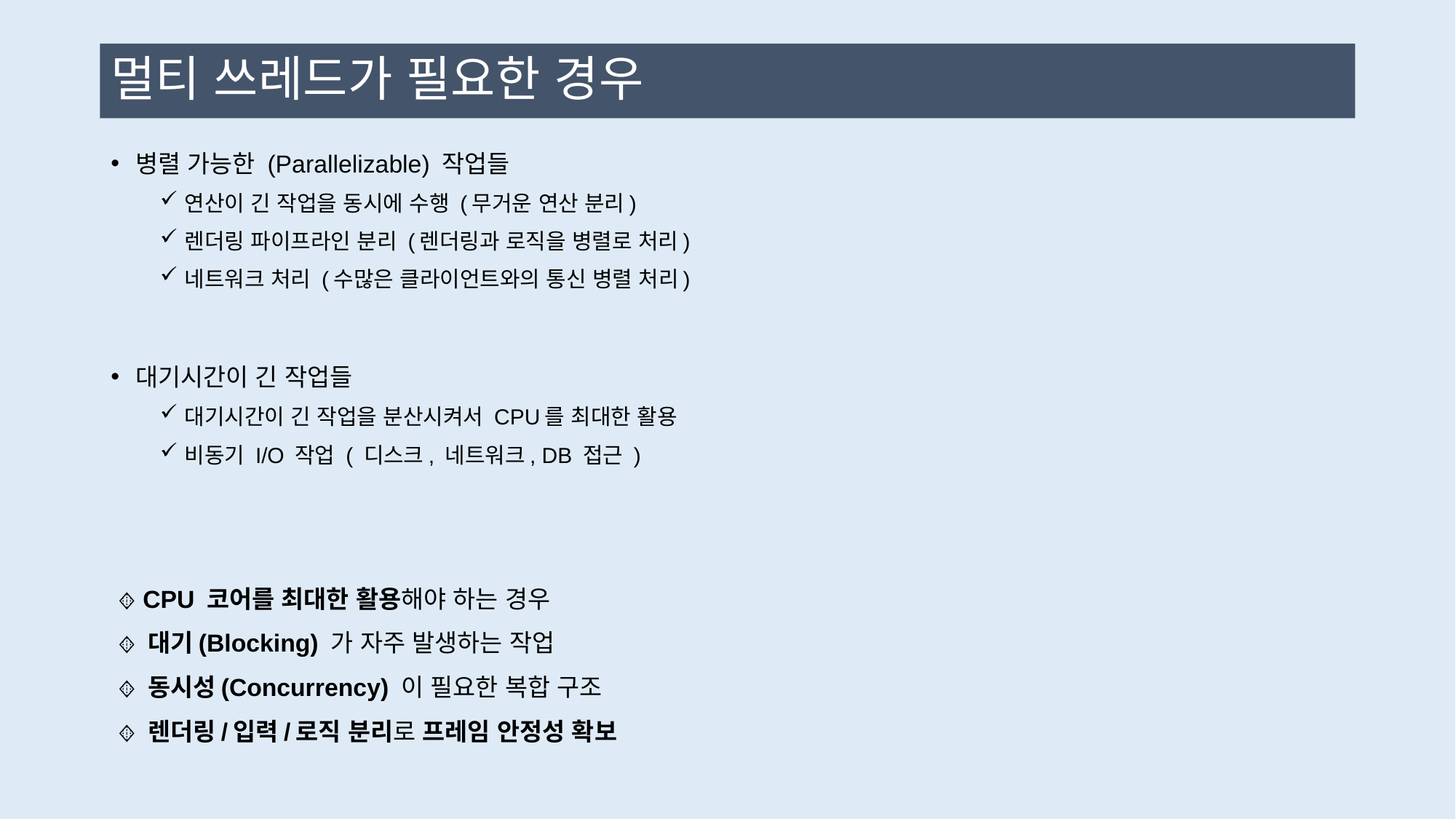

# 멀티 쓰레드가 필요한 경우
병렬 가능한 (Parallelizable) 작업들
연산이 긴 작업을 동시에 수행 (무거운 연산 분리)
렌더링 파이프라인 분리 (렌더링과 로직을 병렬로 처리)
네트워크 처리 (수많은 클라이언트와의 통신 병렬 처리)

대기시간이 긴 작업들
대기시간이 긴 작업을 분산시켜서 CPU를 최대한 활용
비동기 I/O 작업 ( 디스크, 네트워크, DB 접근 )

 🔸 CPU 코어를 최대한 활용해야 하는 경우
 🔸 대기(Blocking) 가 자주 발생하는 작업
 🔸 동시성(Concurrency) 이 필요한 복합 구조
 🔸 렌더링/입력/로직 분리로 프레임 안정성 확보